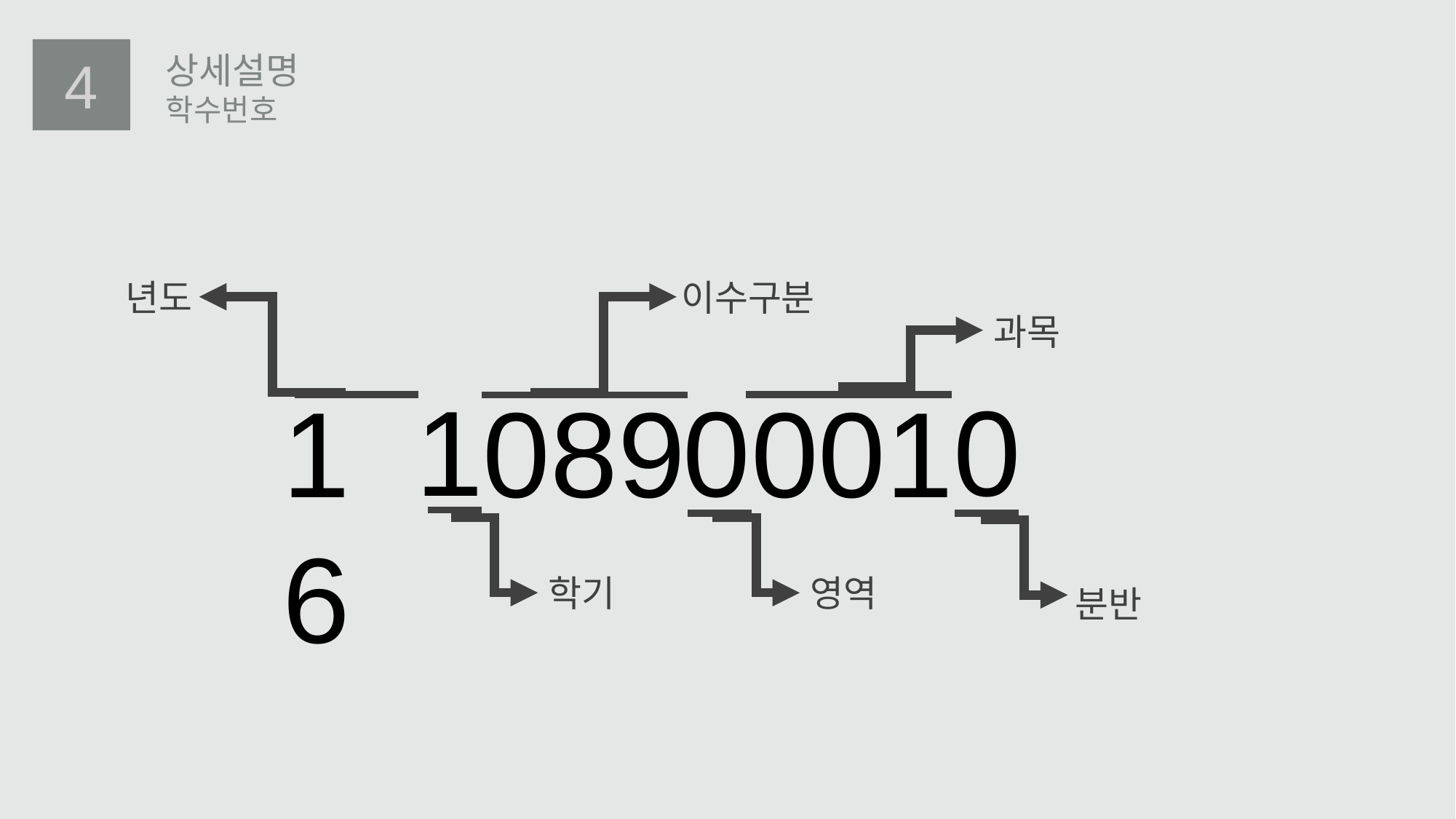

4
상세설명
학수번호
년도
16
이수구분
089
과목
001
1
학기
0
분반
0
영역